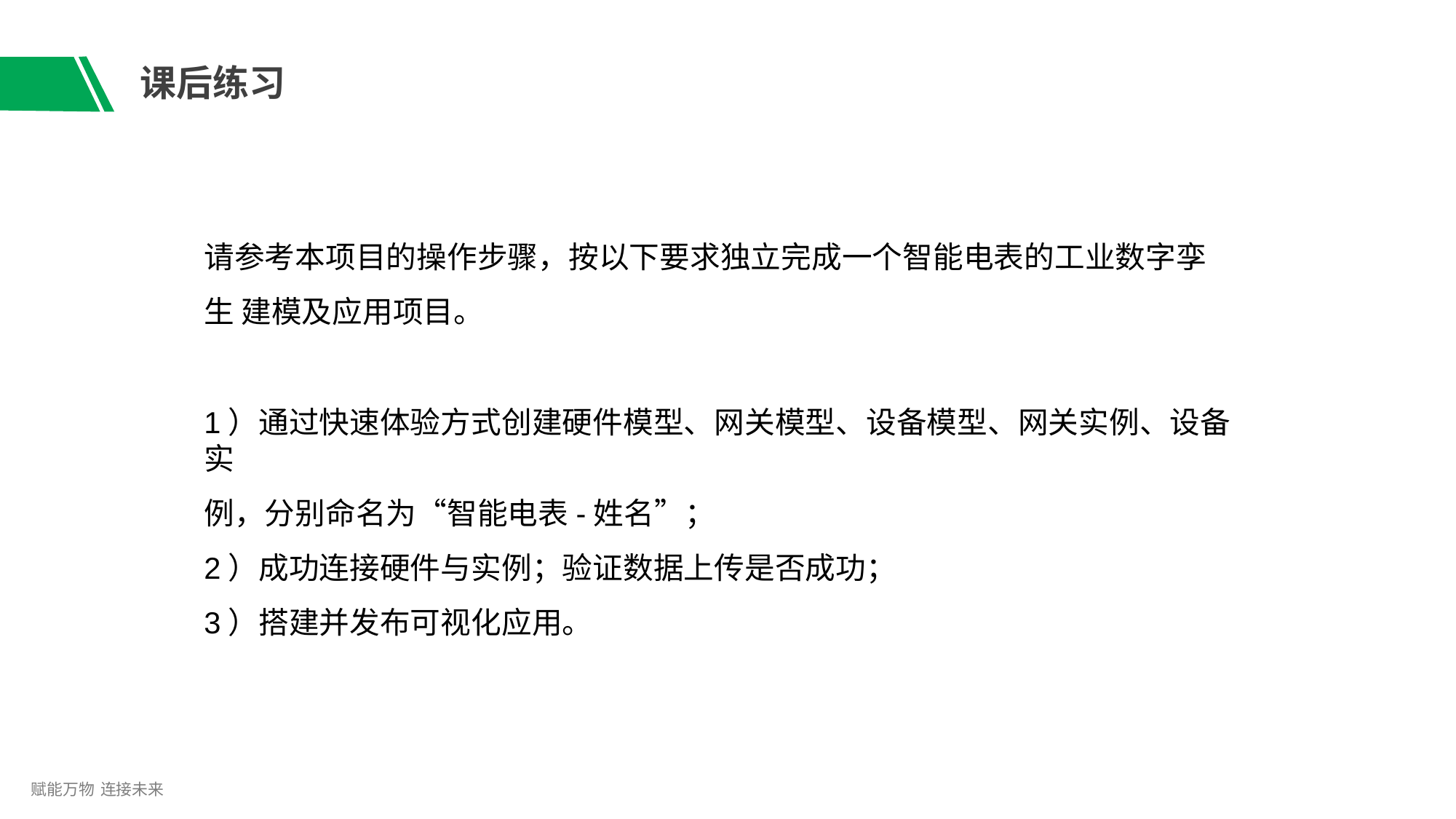

# 课后练习
请参考本项目的操作步骤，按以下要求独立完成一个智能电表的工业数字孪生 建模及应用项目。

1）通过快速体验方式创建硬件模型、网关模型、设备模型、网关实例、设备实
例，分别命名为“智能电表-姓名”；
2）成功连接硬件与实例；验证数据上传是否成功；
3）搭建并发布可视化应用。
赋能万物 连接未来